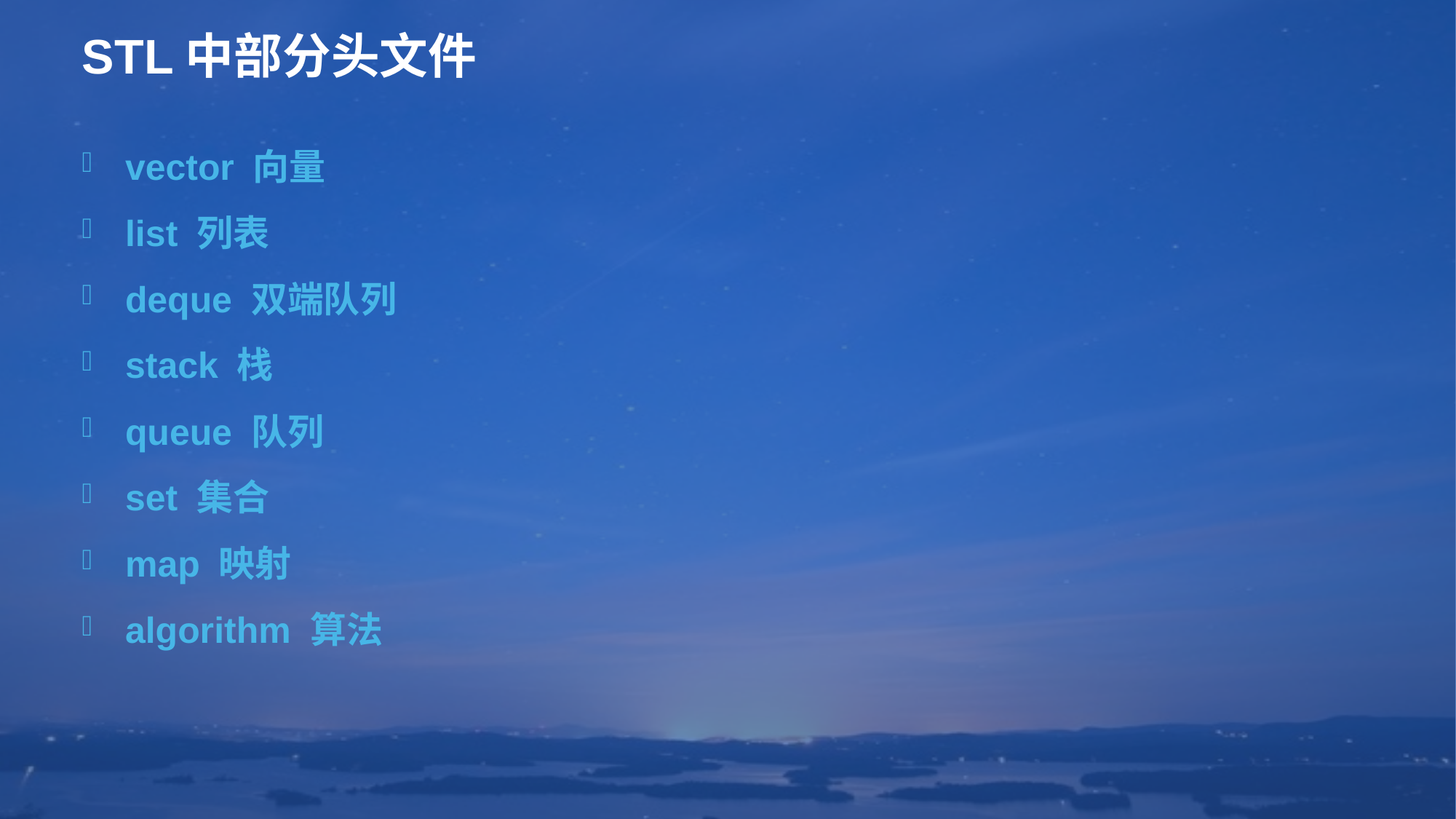

# STL中部分头文件
vector 向量
list 列表
deque 双端队列
stack 栈
queue 队列
set 集合
map 映射
algorithm 算法